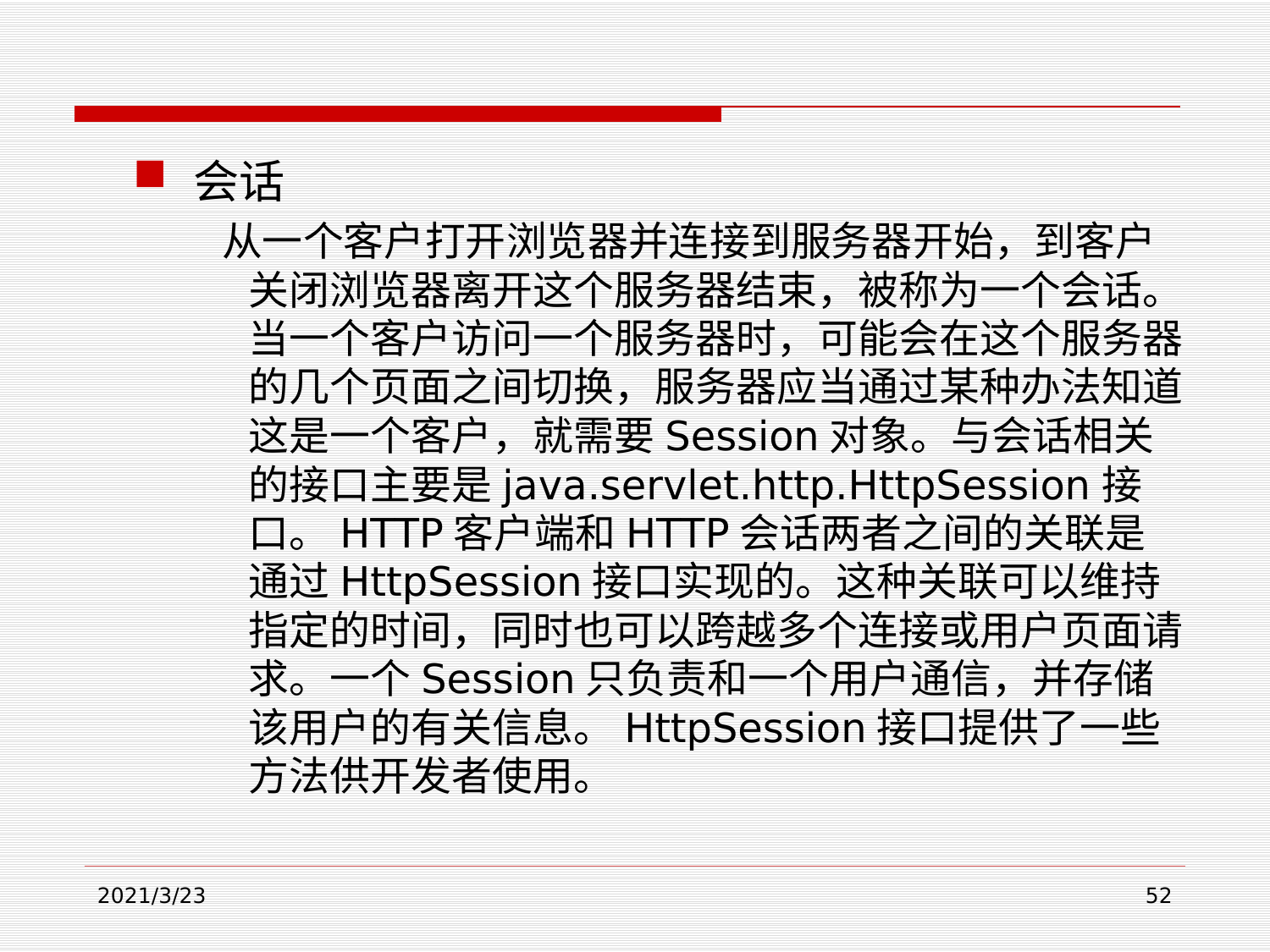

会话
  从一个客户打开浏览器并连接到服务器开始，到客户关闭浏览器离开这个服务器结束，被称为一个会话。当一个客户访问一个服务器时，可能会在这个服务器的几个页面之间切换，服务器应当通过某种办法知道这是一个客户，就需要Session对象。与会话相关的接口主要是java.servlet.http.HttpSession接口。HTTP客户端和HTTP会话两者之间的关联是通过HttpSession接口实现的。这种关联可以维持指定的时间，同时也可以跨越多个连接或用户页面请求。一个Session只负责和一个用户通信，并存储该用户的有关信息。HttpSession接口提供了一些方法供开发者使用。
2021/3/23
52